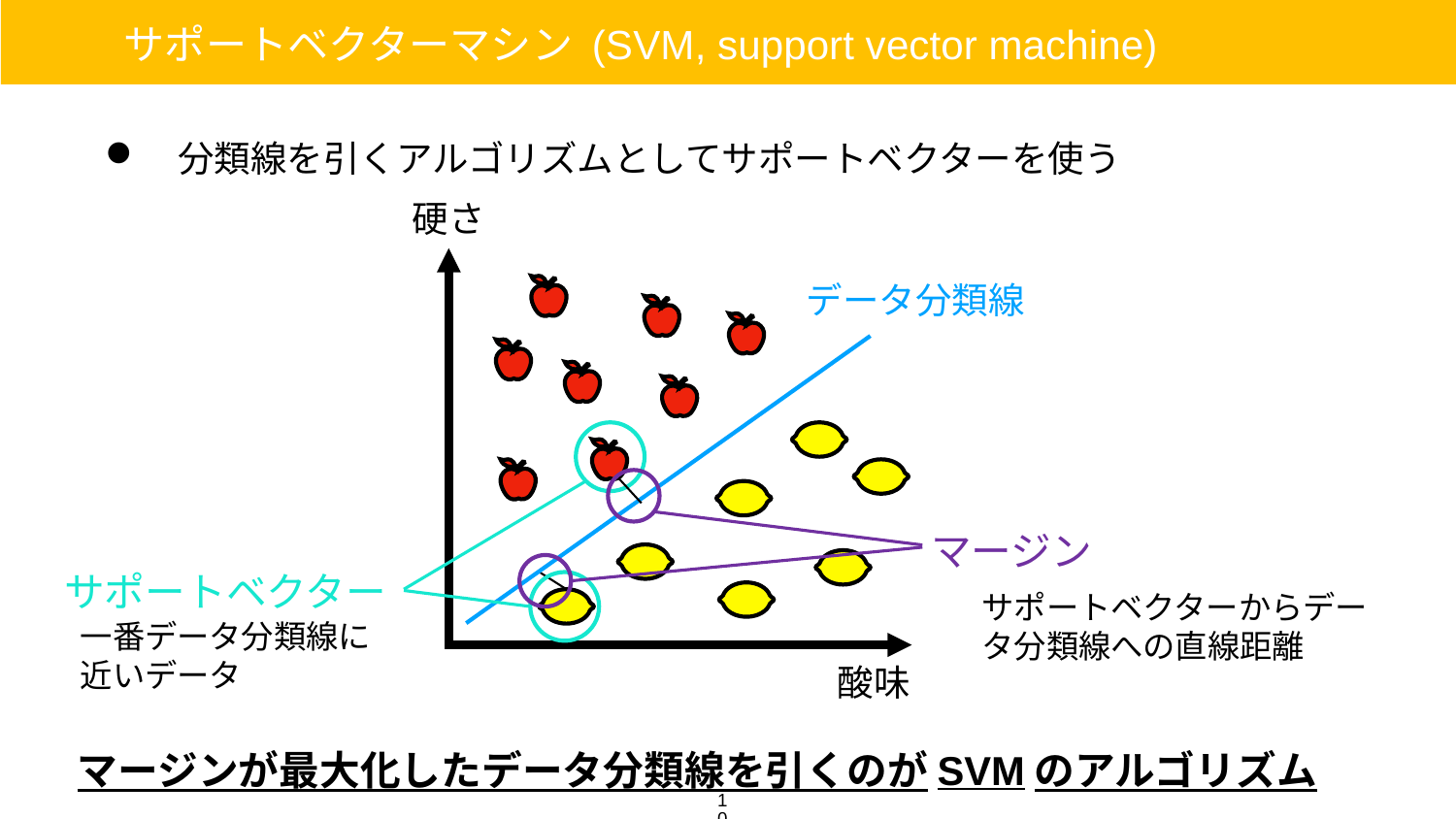

サポートベクターマシン (SVM, support vector machine)
分類線を引くアルゴリズムとしてサポートベクターを使う
硬さ
データ分類線

マージン

サポートベクター

サポートベクターからデータ分類線への直線距離

一番データ分類線に近いデータ
酸味
マージンが最大化したデータ分類線を引くのがSVMのアルゴリズム
10